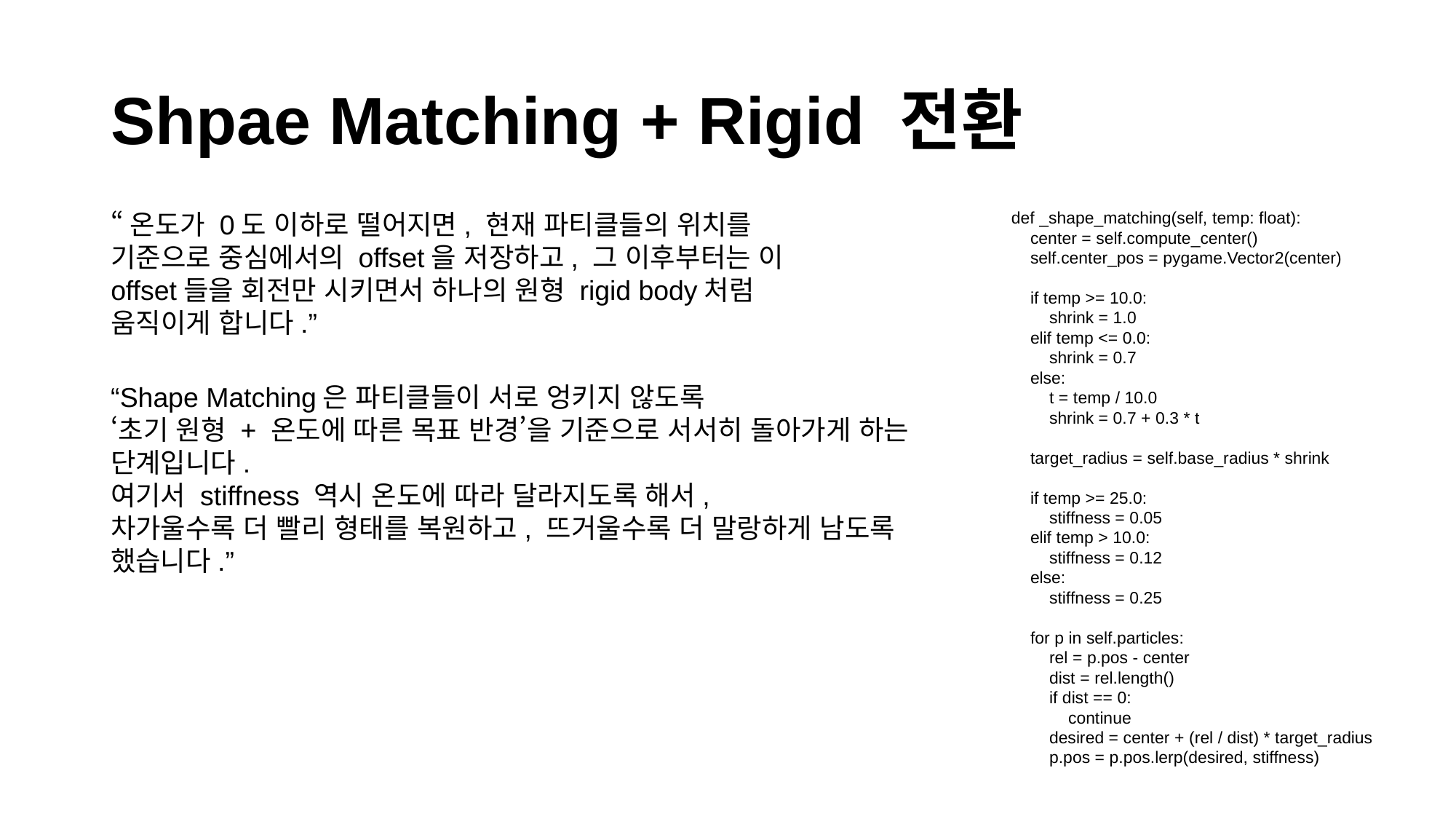

# Shpae Matching + Rigid 전환
“온도가 0도 이하로 떨어지면, 현재 파티클들의 위치를 기준으로 중심에서의 offset을 저장하고, 그 이후부터는 이 offset들을 회전만 시키면서 하나의 원형 rigid body처럼 움직이게 합니다.”
def _shape_matching(self, temp: float):
    center = self.compute_center()
    self.center_pos = pygame.Vector2(center)

    if temp >= 10.0:
        shrink = 1.0
    elif temp <= 0.0:
        shrink = 0.7
    else:
        t = temp / 10.0
        shrink = 0.7 + 0.3 * t

    target_radius = self.base_radius * shrink

    if temp >= 25.0:
        stiffness = 0.05
    elif temp > 10.0:
        stiffness = 0.12
    else:
        stiffness = 0.25

    for p in self.particles:
        rel = p.pos - center
        dist = rel.length()
        if dist == 0:
            continue
        desired = center + (rel / dist) * target_radius
        p.pos = p.pos.lerp(desired, stiffness)
“Shape Matching은 파티클들이 서로 엉키지 않도록
‘초기 원형 + 온도에 따른 목표 반경’을 기준으로 서서히 돌아가게 하는 단계입니다.
여기서 stiffness 역시 온도에 따라 달라지도록 해서,
차가울수록 더 빨리 형태를 복원하고, 뜨거울수록 더 말랑하게 남도록 했습니다.”